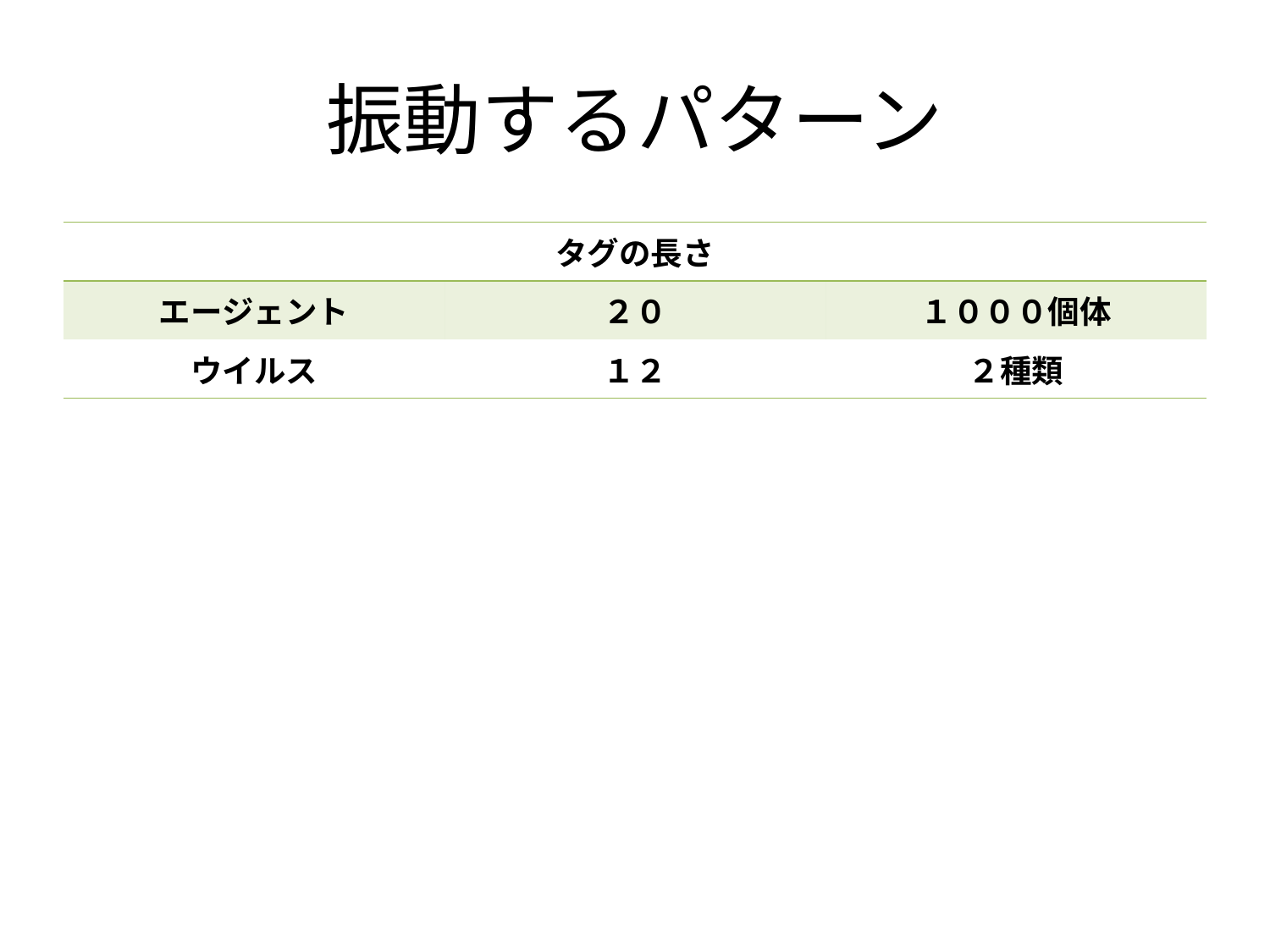

# 振動するパターン
|  | タグの長さ |  |
| --- | --- | --- |
| エージェント | ２０ | １０００個体 |
| ウイルス | １２ | ２種類 |